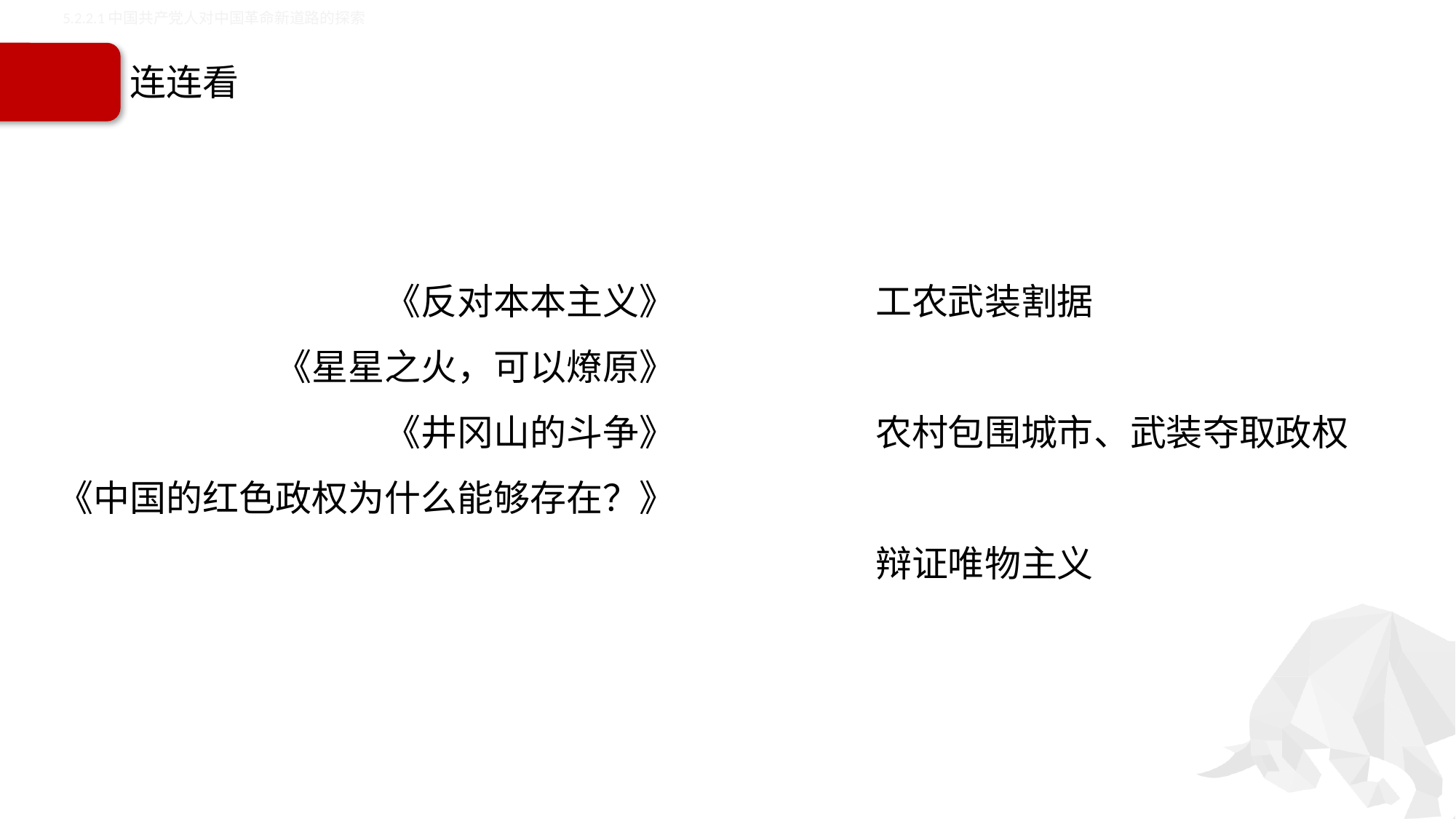

5.2.2.1中国共产党人对中国革命新道路的探索
# 连连看

《反对本本主义》
《星星之火，可以燎原》
《井冈山的斗争》
《中国的红色政权为什么能够存在？》

工农武装割据

农村包围城市、武装夺取政权

辩证唯物主义